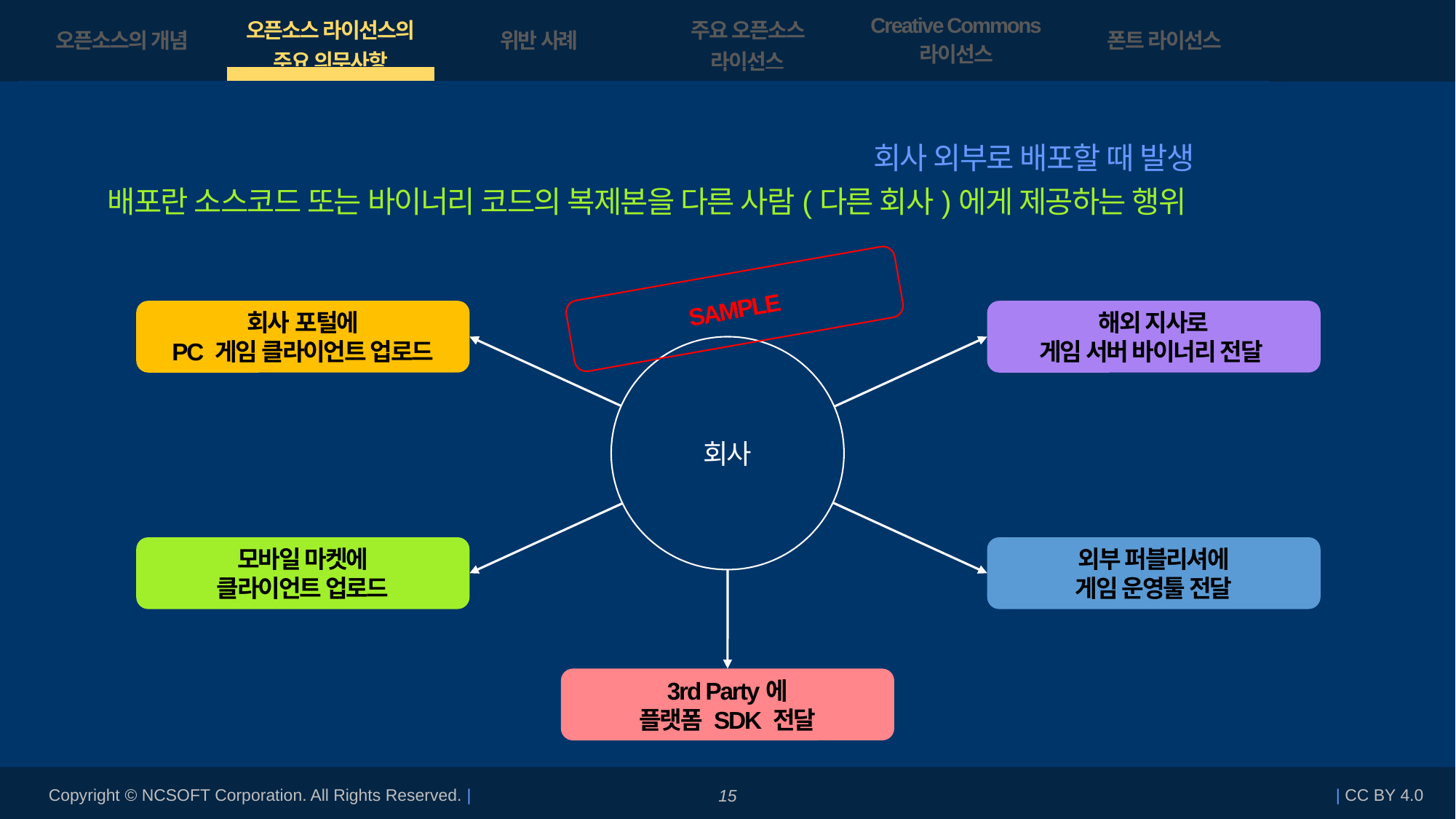

| 오픈소스의 개념 | 오픈소스 라이선스의 주요 의무사항 | 위반 사례 | 주요 오픈소스 라이선스 | Creative Commons 라이선스 | 폰트 라이선스 |
| --- | --- | --- | --- | --- | --- |
|  |  |  |  |  |  |
이러한 의무사항은 오픈소스를 이용해서 만든 파생저작물을 회사 외부로 배포할 때 발생합니다.
배포란 소스코드 또는 바이너리 코드의 복제본을 다른 사람(다른 회사)에게 제공하는 행위를 말합니다.
SAMPLE
회사 포털에
PC 게임 클라이언트 업로드
해외 지사로
게임 서버 바이너리 전달
회사
모바일 마켓에
클라이언트 업로드
외부 퍼블리셔에
게임 운영툴 전달
3rd Party에
플랫폼 SDK 전달